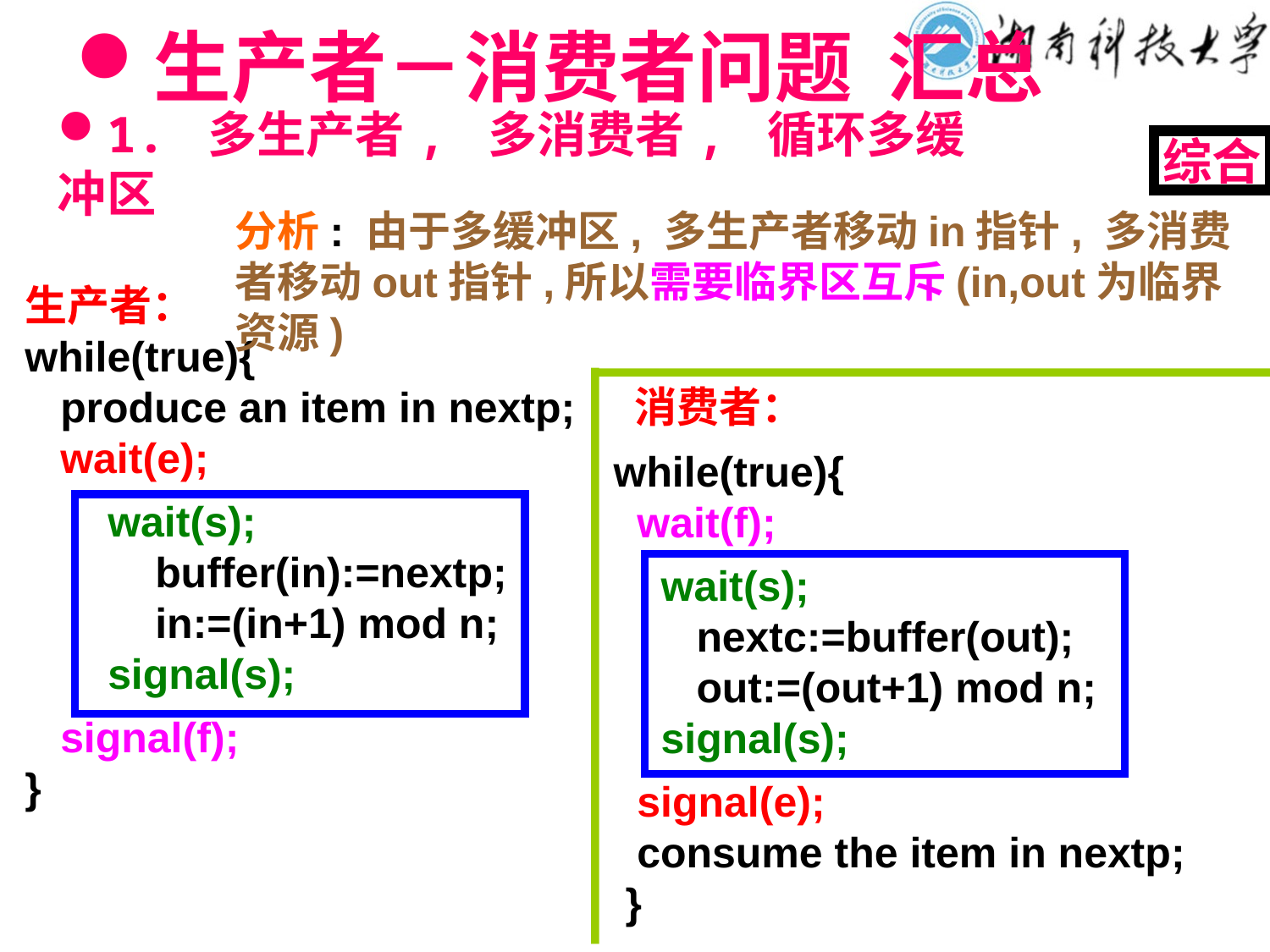

# 生产者－消费者问题  汇总
1. 多生产者, 多消费者, 循环多缓冲区
综合
分析: 由于多缓冲区, 多生产者移动in指针, 多消费者移动out指针,所以需要临界区互斥(in,out为临界资源)
生产者：
while(true){
   produce an item in nextp;
   wait(e);
       wait(s);
           buffer(in):=nextp;
           in:=(in+1) mod n;
       signal(s);
   signal(f);
}

  消费者：

  while(true){
    wait(f);
      wait(s);
         nextc:=buffer(out);
         out:=(out+1) mod n;
      signal(s);
    signal(e);
    consume the item in nextp;
   }